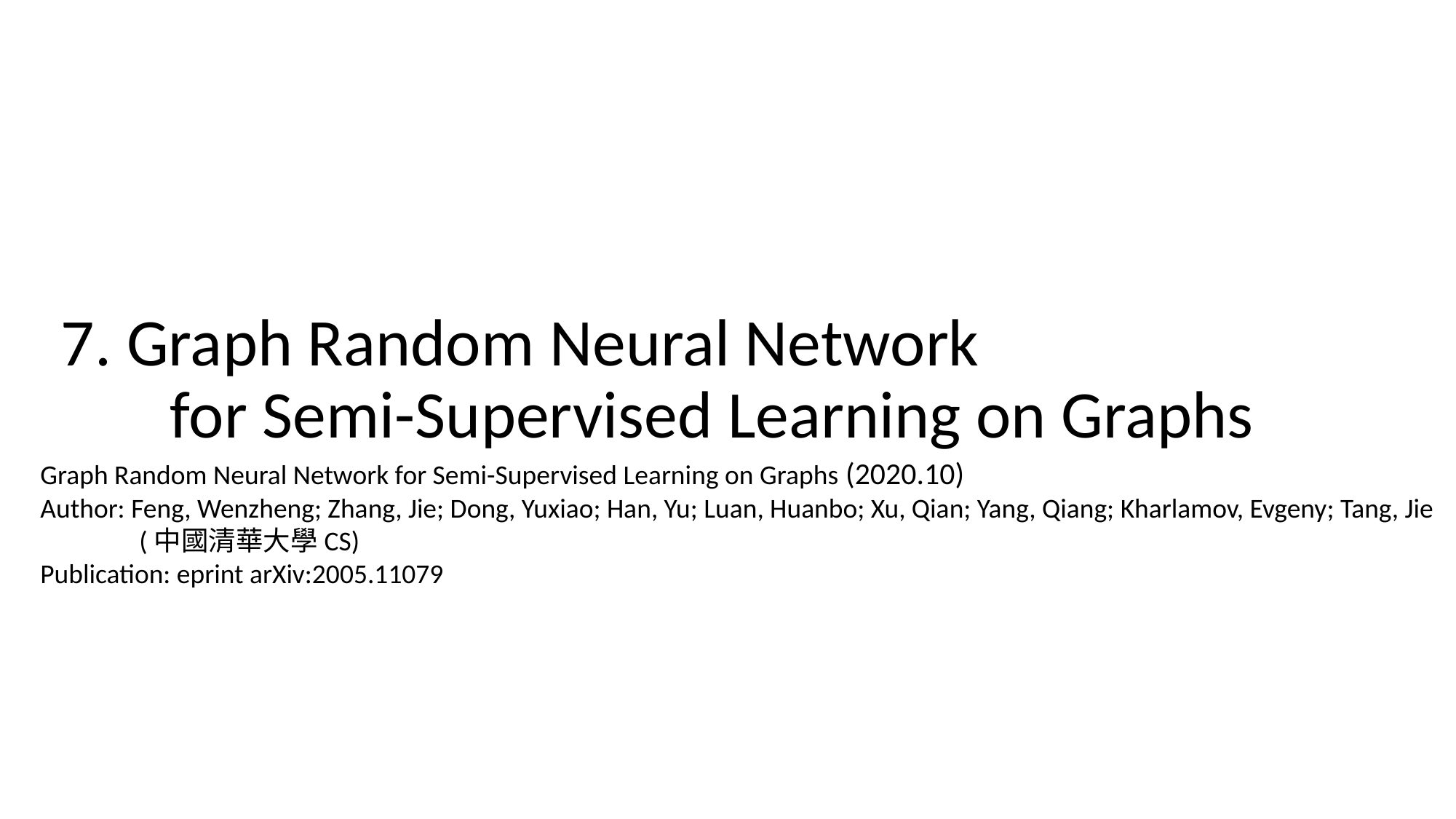

# 7. Graph Random Neural Network for Semi-Supervised Learning on Graphs
Graph Random Neural Network for Semi-Supervised Learning on Graphs (2020.10)
Author: Feng, Wenzheng; Zhang, Jie; Dong, Yuxiao; Han, Yu; Luan, Huanbo; Xu, Qian; Yang, Qiang; Kharlamov, Evgeny; Tang, Jie
                (中國清華大學CS)
Publication: eprint arXiv:2005.11079